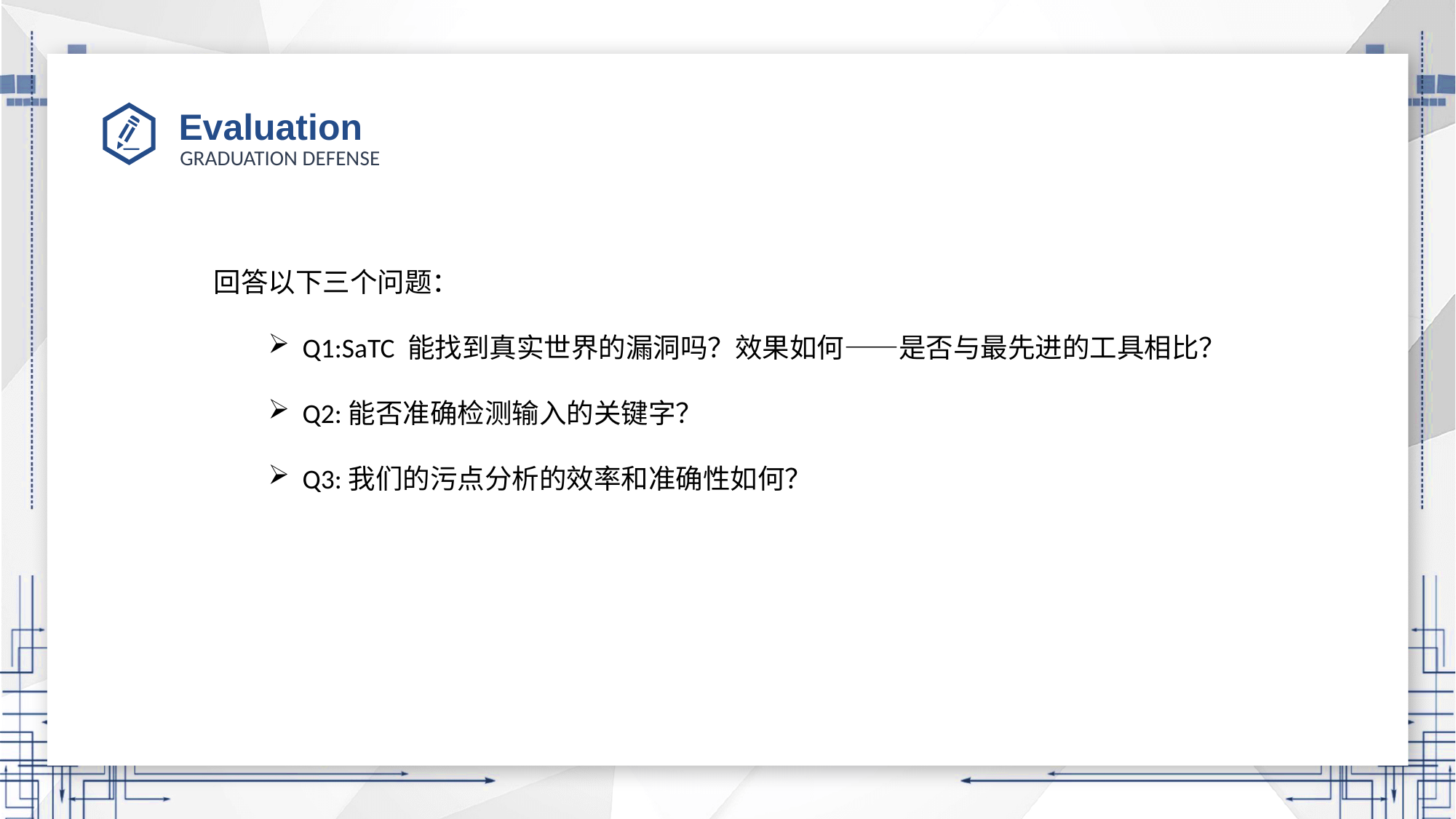

# Evaluation
回答以下三个问题：

Q1:SaTC 能找到真实世界的漏洞吗？效果如何——是否与最先进的工具相比？

Q2:能否准确检测输入的关键字？

Q3:我们的污点分析的效率和准确性如何？